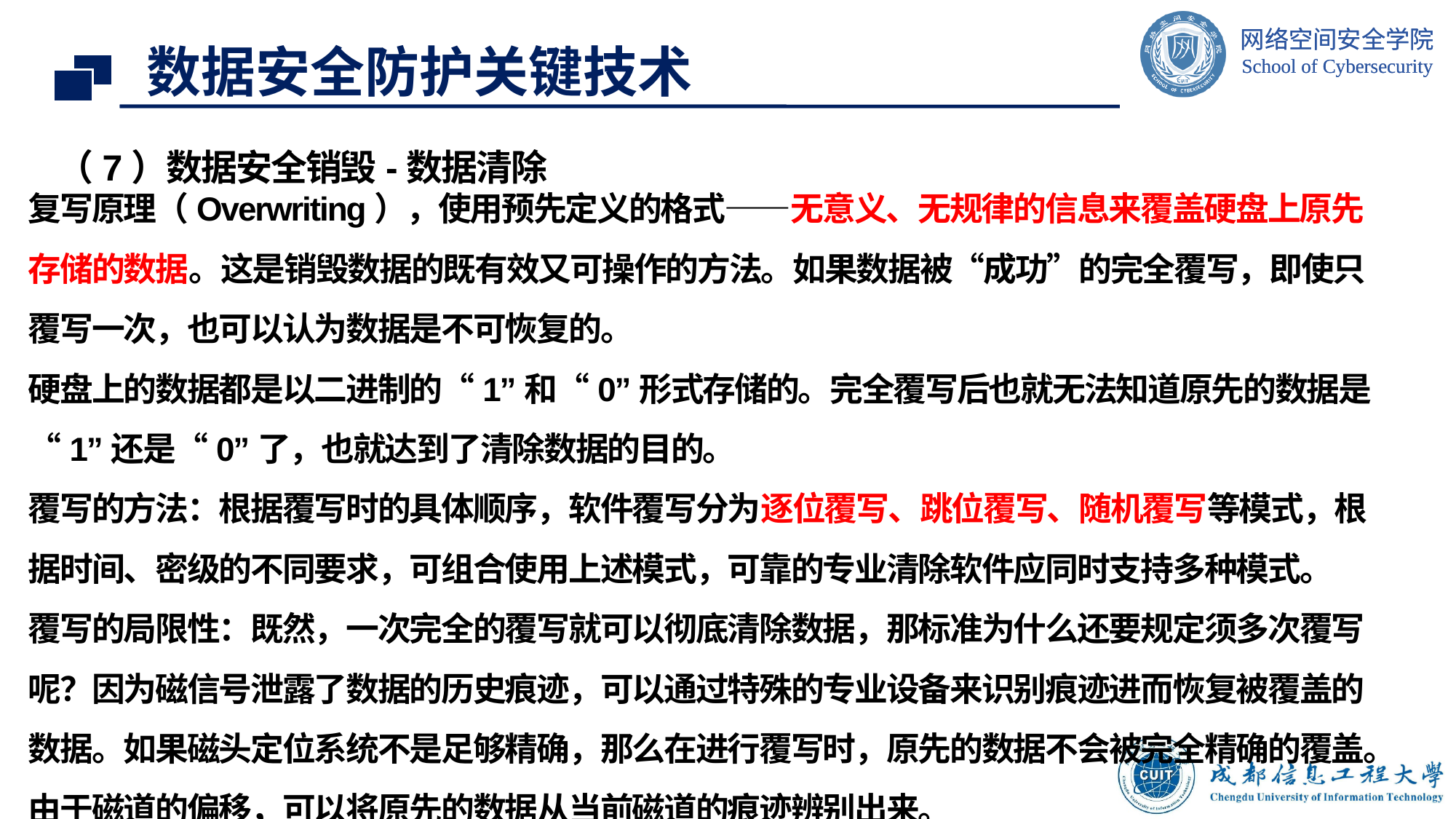

数据安全防护关键技术
（7）数据安全销毁-数据清除
复写原理（Overwriting），使用预先定义的格式——无意义、无规律的信息来覆盖硬盘上原先存储的数据。这是销毁数据的既有效又可操作的方法。如果数据被“成功”的完全覆写，即使只覆写一次，也可以认为数据是不可恢复的。
硬盘上的数据都是以二进制的“1”和“0”形式存储的。完全覆写后也就无法知道原先的数据是“1”还是“0”了，也就达到了清除数据的目的。
覆写的方法：根据覆写时的具体顺序，软件覆写分为逐位覆写、跳位覆写、随机覆写等模式，根据时间、密级的不同要求，可组合使用上述模式，可靠的专业清除软件应同时支持多种模式。
覆写的局限性：既然，一次完全的覆写就可以彻底清除数据，那标准为什么还要规定须多次覆写呢？因为磁信号泄露了数据的历史痕迹，可以通过特殊的专业设备来识别痕迹进而恢复被覆盖的数据。如果磁头定位系统不是足够精确，那么在进行覆写时，原先的数据不会被完全精确的覆盖。由于磁道的偏移，可以将原先的数据从当前磁道的痕迹辨别出来。